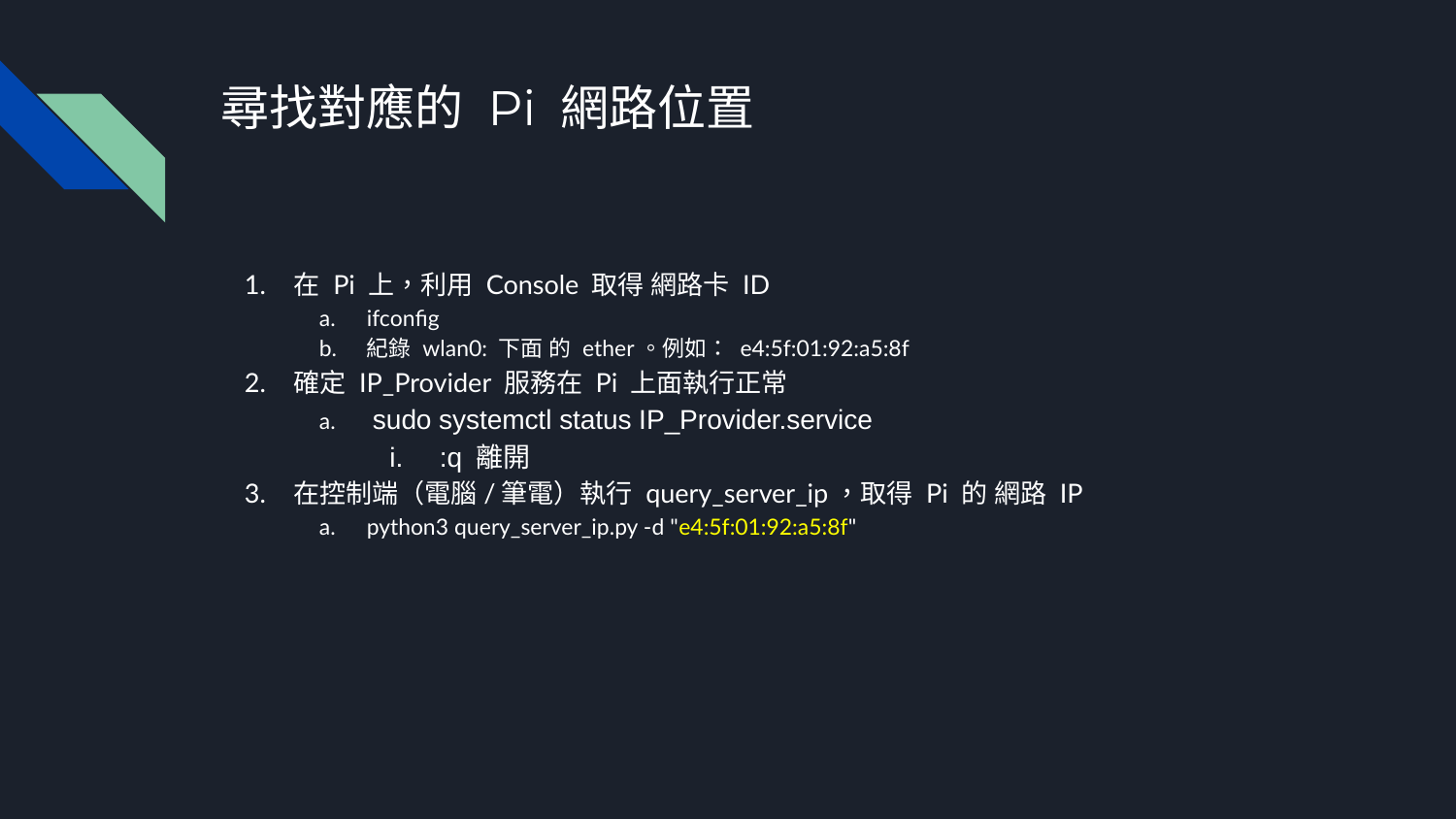

# 尋找對應的 Pi 網路位置
在 Pi 上，利用 Console 取得 網路卡 ID
ifconfig
紀錄 wlan0: 下面 的 ether。例如： e4:5f:01:92:a5:8f
確定 IP_Provider 服務在 Pi 上面執行正常
 sudo systemctl status IP_Provider.service
:q 離開
在控制端（電腦/筆電）執行 query_server_ip，取得 Pi 的 網路 IP
python3 query_server_ip.py -d "e4:5f:01:92:a5:8f"